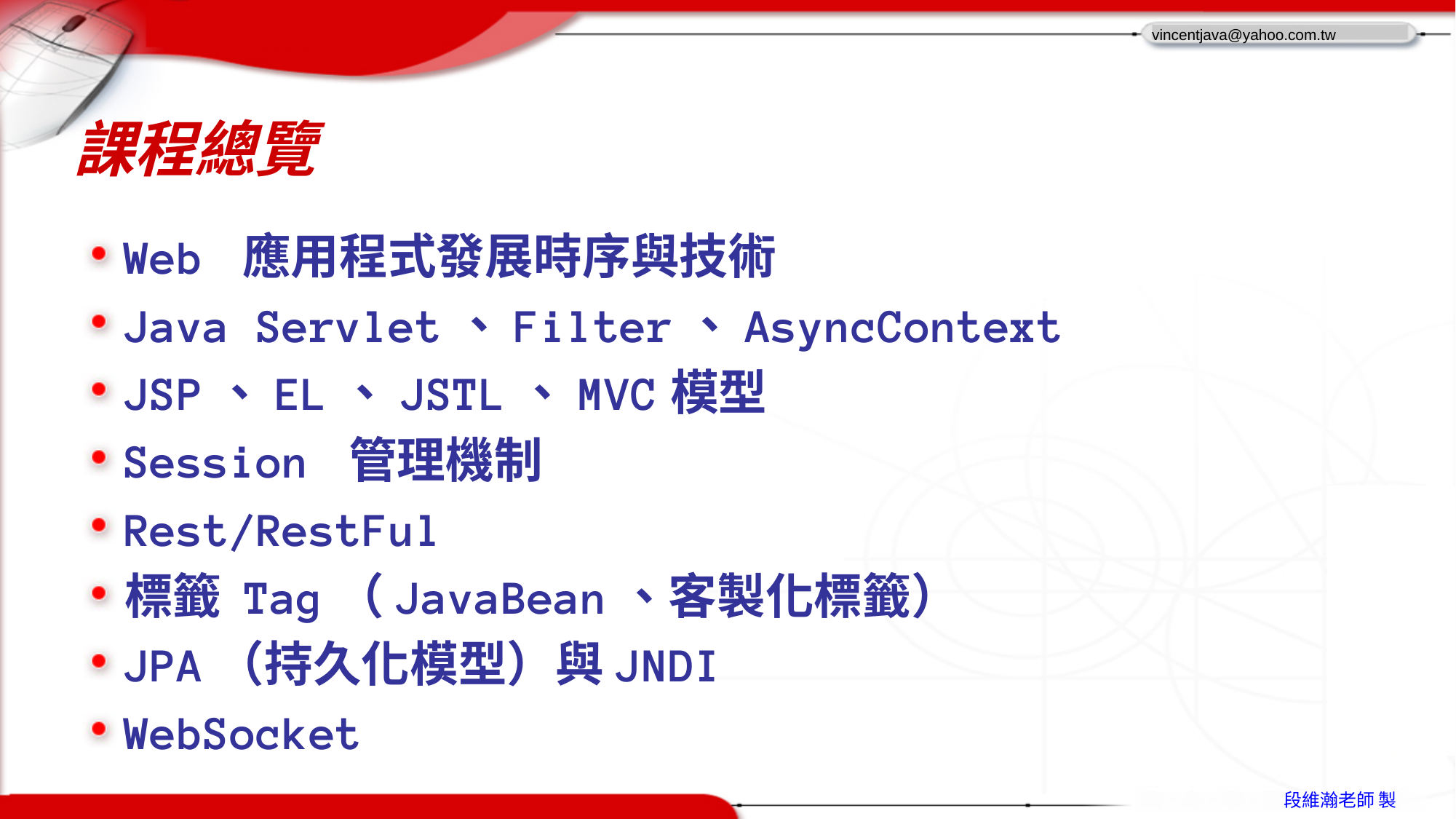

# 課程總覽
Web 應用程式發展時序與技術
Java Servlet、Filter、AsyncContext
JSP、EL、JSTL、MVC模型
Session 管理機制
Rest/RestFul
標籤 Tag（JavaBean、客製化標籤）
JPA（持久化模型）與JNDI
WebSocket